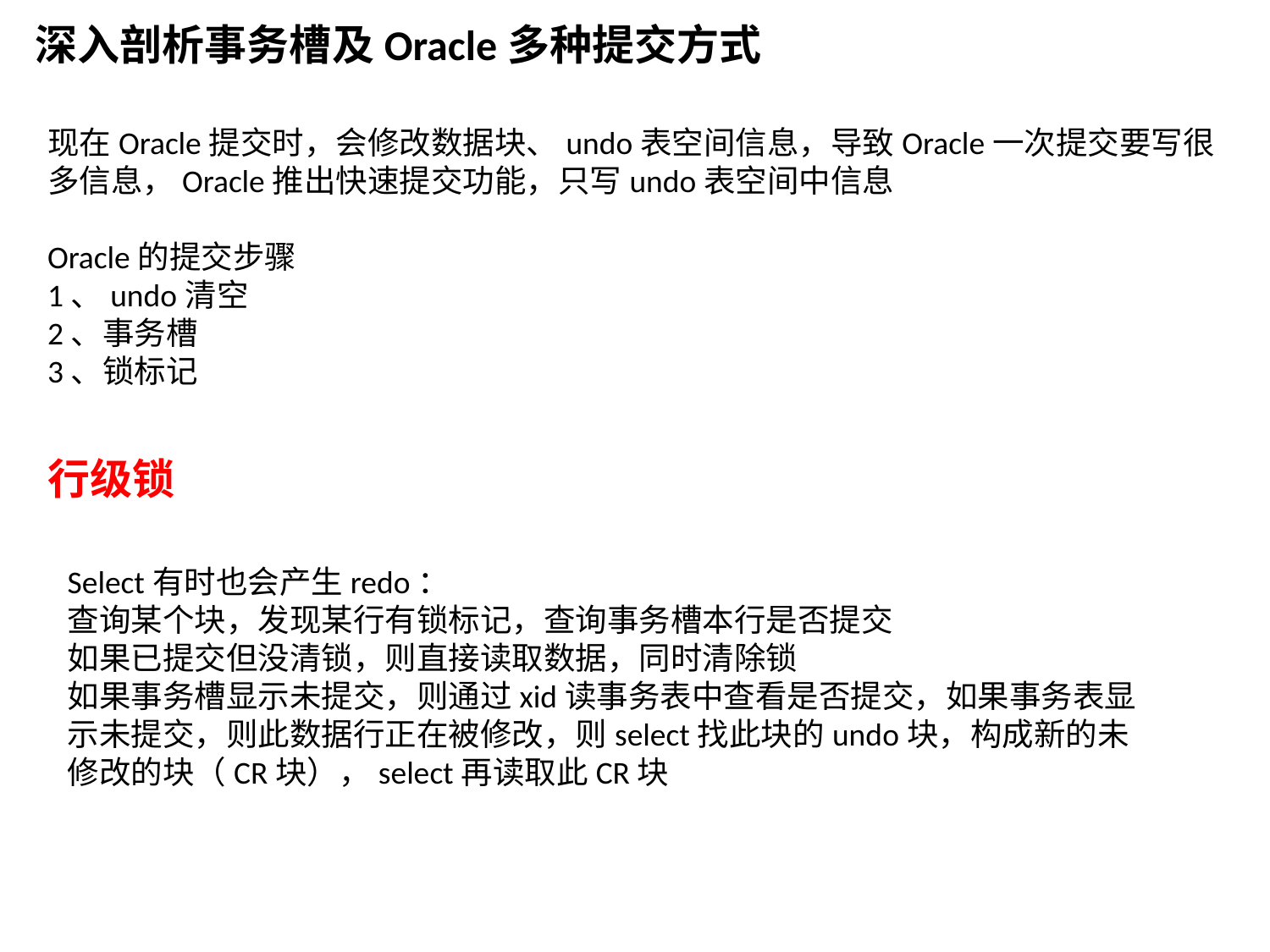

深入剖析事务槽及Oracle多种提交方式
现在Oracle提交时，会修改数据块、undo表空间信息，导致Oracle一次提交要写很多信息，Oracle推出快速提交功能，只写undo表空间中信息

Oracle的提交步骤
1、undo清空
2、事务槽
3、锁标记
行级锁
Select有时也会产生redo：
查询某个块，发现某行有锁标记，查询事务槽本行是否提交
如果已提交但没清锁，则直接读取数据，同时清除锁
如果事务槽显示未提交，则通过xid读事务表中查看是否提交，如果事务表显示未提交，则此数据行正在被修改，则select找此块的undo块，构成新的未修改的块（CR块），select再读取此CR块